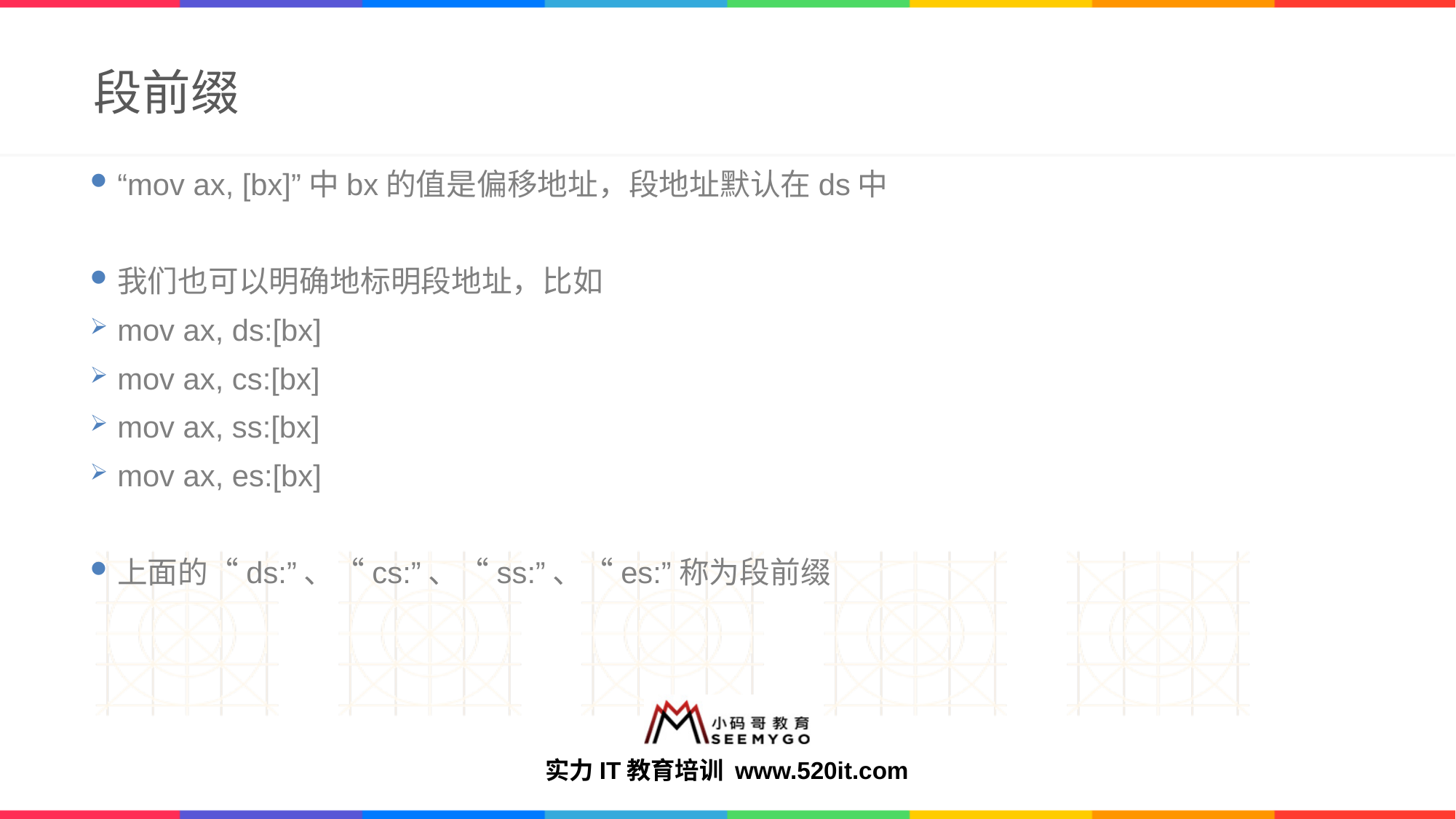

# 段前缀
“mov ax, [bx]”中bx的值是偏移地址，段地址默认在ds中

我们也可以明确地标明段地址，比如
mov ax, ds:[bx]
mov ax, cs:[bx]
mov ax, ss:[bx]
mov ax, es:[bx]

上面的“ds:”、“cs:”、“ss:”、“es:”称为段前缀